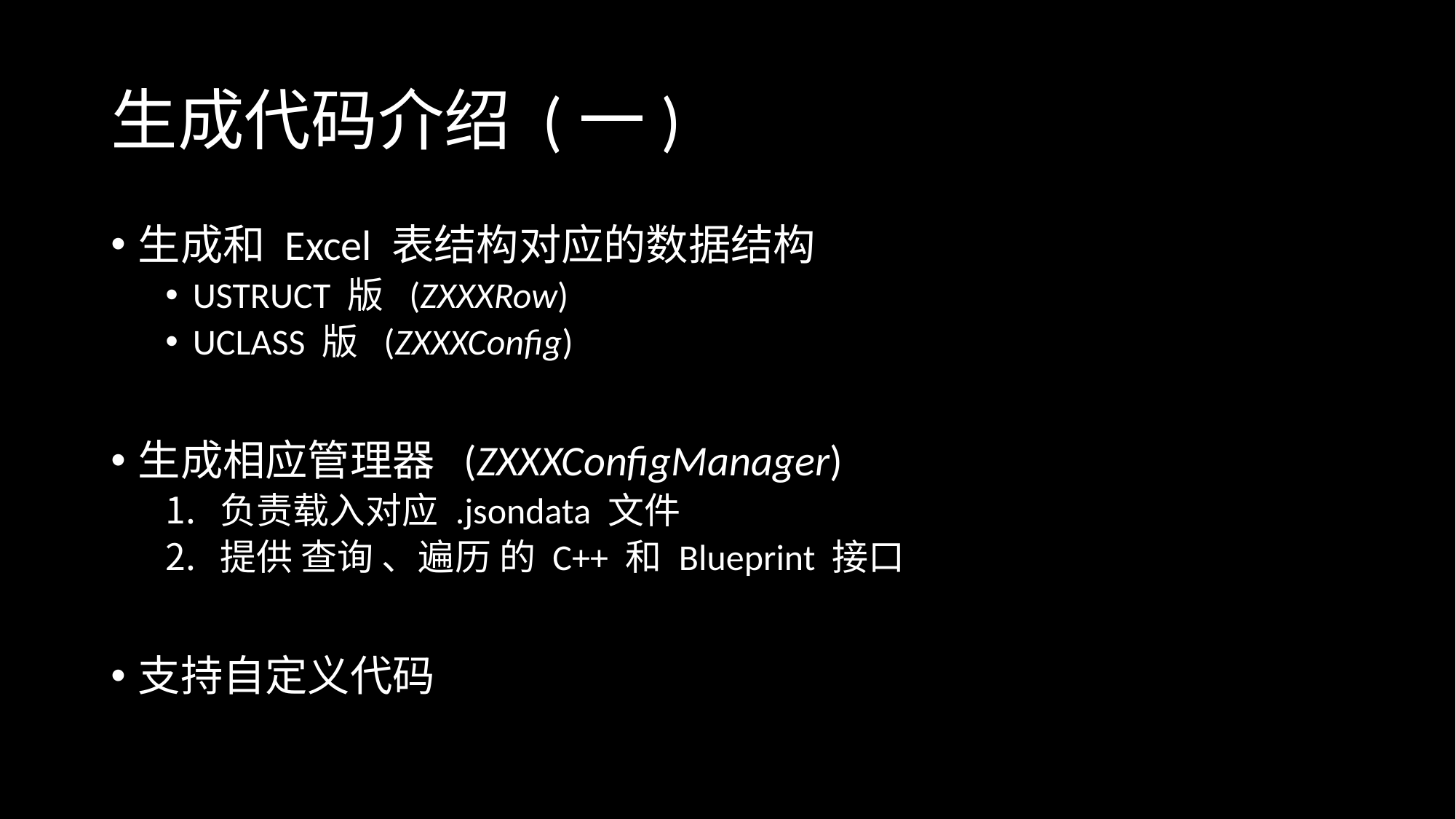

# 生成代码介绍 (一)
生成和 Excel 表结构对应的数据结构
USTRUCT 版  (ZXXXRow)
UCLASS 版  (ZXXXConfig)

生成相应管理器  (ZXXXConfigManager)
负责载入对应 .jsondata 文件
提供 查询 、遍历 的 C++ 和 Blueprint 接口

支持自定义代码